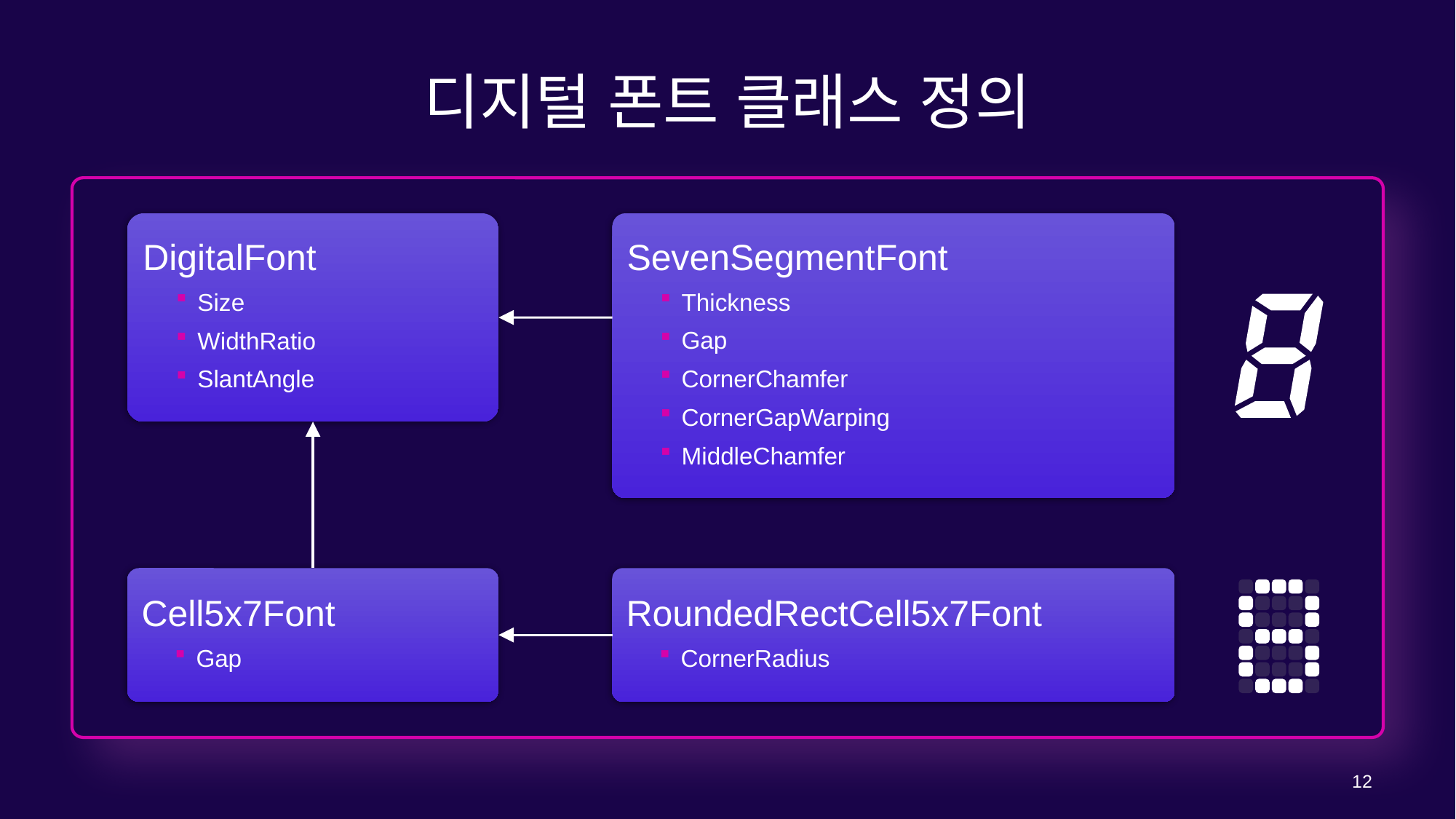

# 디지털 폰트 클래스 정의

SevenSegmentFont
Thickness
Gap
CornerChamfer
CornerGapWarping
MiddleChamfer
DigitalFont
Size
WidthRatio
SlantAngle

Cell5x7Font
Gap
RoundedRectCell5x7Font
CornerRadius

12